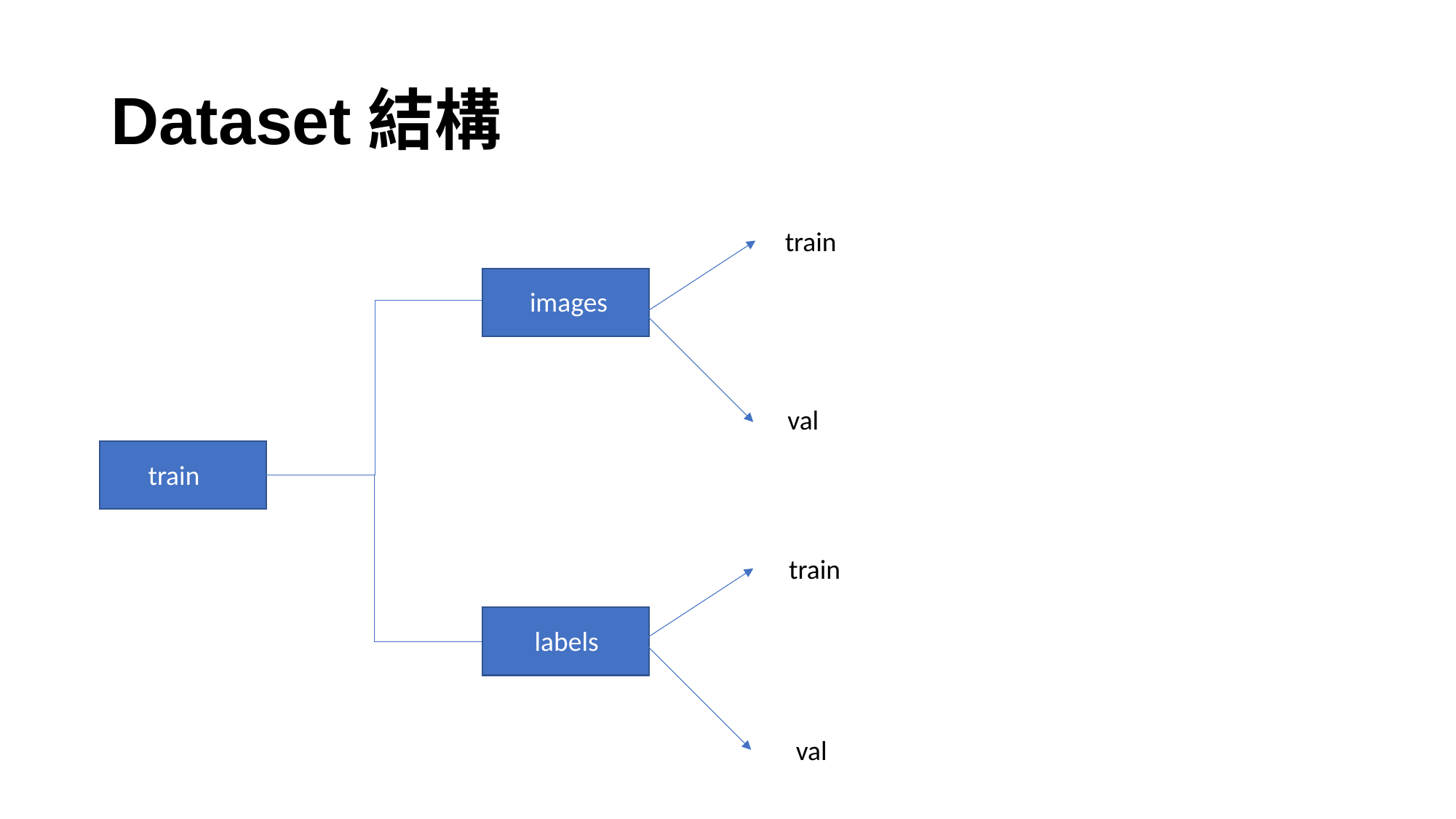

# Dataset結構
train

images
val

train
train

labels
val